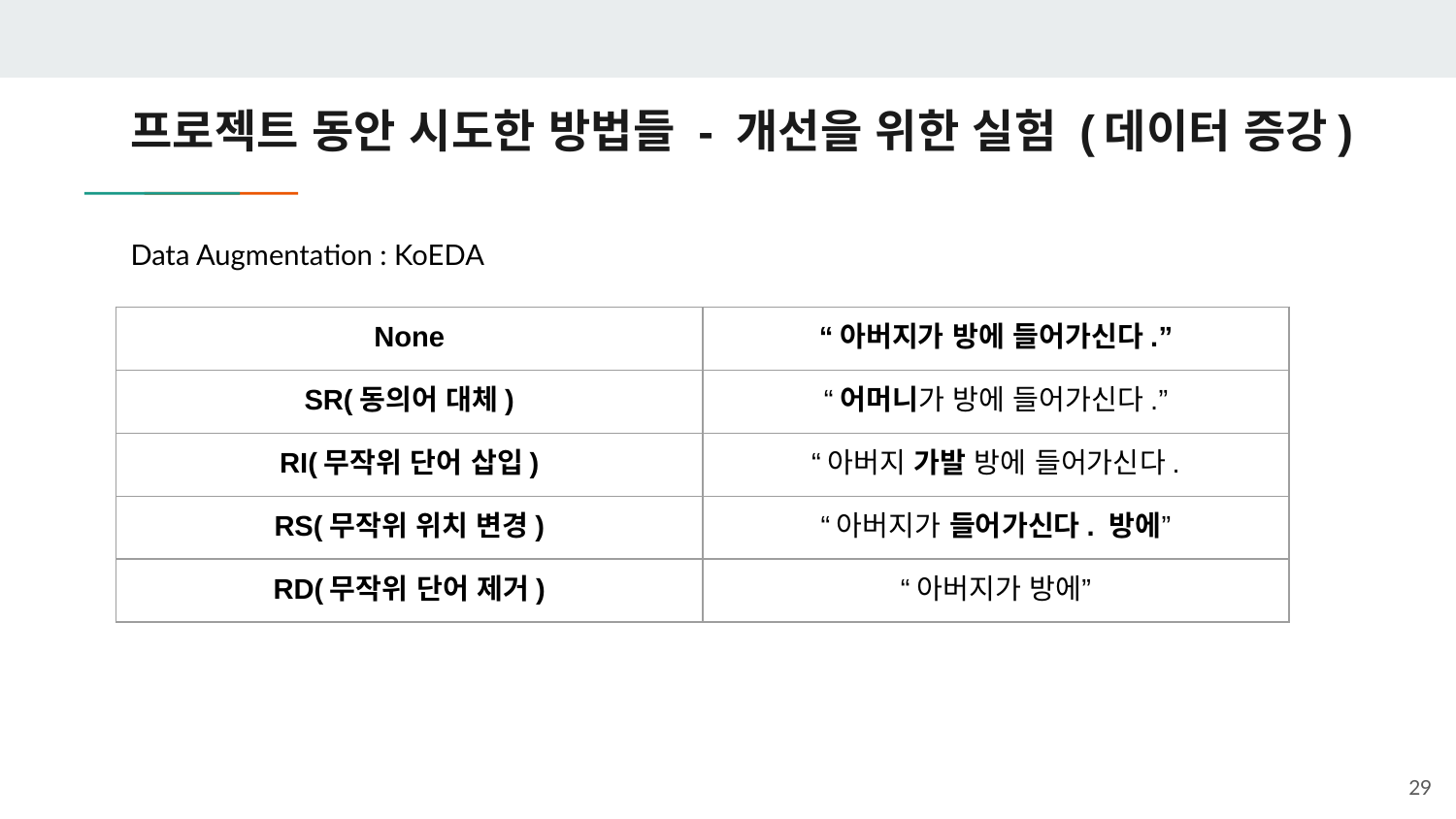

# 프로젝트 동안 시도한 방법들 - 개선을 위한 실험 (데이터 증강)
Data Augmentation : KoEDA
| None | “아버지가 방에 들어가신다.” |
| --- | --- |
| SR(동의어 대체) | “어머니가 방에 들어가신다.” |
| RI(무작위 단어 삽입) | “아버지 가발 방에 들어가신다. |
| RS(무작위 위치 변경) | “아버지가 들어가신다. 방에” |
| RD(무작위 단어 제거) | “아버지가 방에” |
29